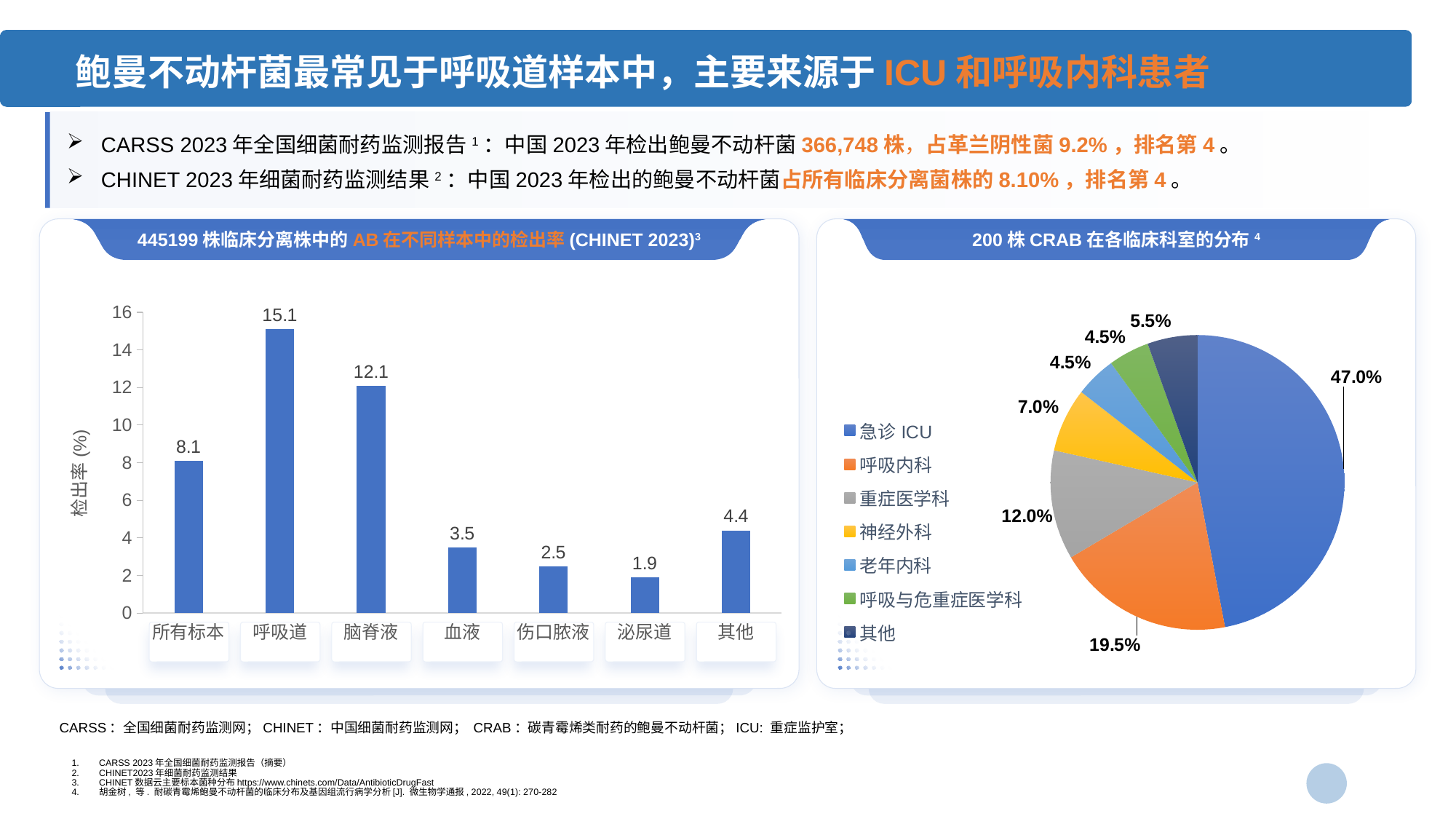

鲍曼不动杆菌最常见于呼吸道样本中，主要来源于ICU和呼吸内科患者

CARSS 2023年全国细菌耐药监测报告1：中国2023年检出鲍曼不动杆菌366,748株，占革兰阴性菌9.2%，排名第4。
CHINET 2023年细菌耐药监测结果2：中国2023年检出的鲍曼不动杆菌占所有临床分离菌株的8.10%，排名第4。

445199株临床分离株中的AB在不同样本中的检出率(CHINET 2023)3

### Chart

| Category | 系列 1 |
|---|---|
| 所有标本 | 8.1 |
| 呼吸道 | 15.1 |
| 脑脊液 | 12.1 |
| 血液 | 3.5 |
| 伤口脓液 | 2.5 |
| 泌尿道 | 1.9 |
| 其他 | 4.4 |

200株CRAB在各临床科室的分布4

### Chart

| Category | 系列 1 |
|---|---|
| 急诊ICU | 0.47 |
| 呼吸内科 | 0.195 |
| 重症医学科 | 0.12 |
| 神经外科 | 0.07 |
| 老年内科 | 0.045 |
| 呼吸与危重症医学科 | 0.045 |
| 其他 | 0.055 |
CARSS：全国细菌耐药监测网；CHINET：中国细菌耐药监测网； CRAB：碳青霉烯类耐药的鲍曼不动杆菌；ICU: 重症监护室；
CARSS 2023年全国细菌耐药监测报告（摘要）
CHINET2023年细菌耐药监测结果
CHINET数据云主要标本菌种分布https://www.chinets.com/Data/AntibioticDrugFast
胡金树, 等. 耐碳青霉烯鲍曼不动杆菌的临床分布及基因组流行病学分析[J]. 微生物学通报, 2022, 49(1): 270-282